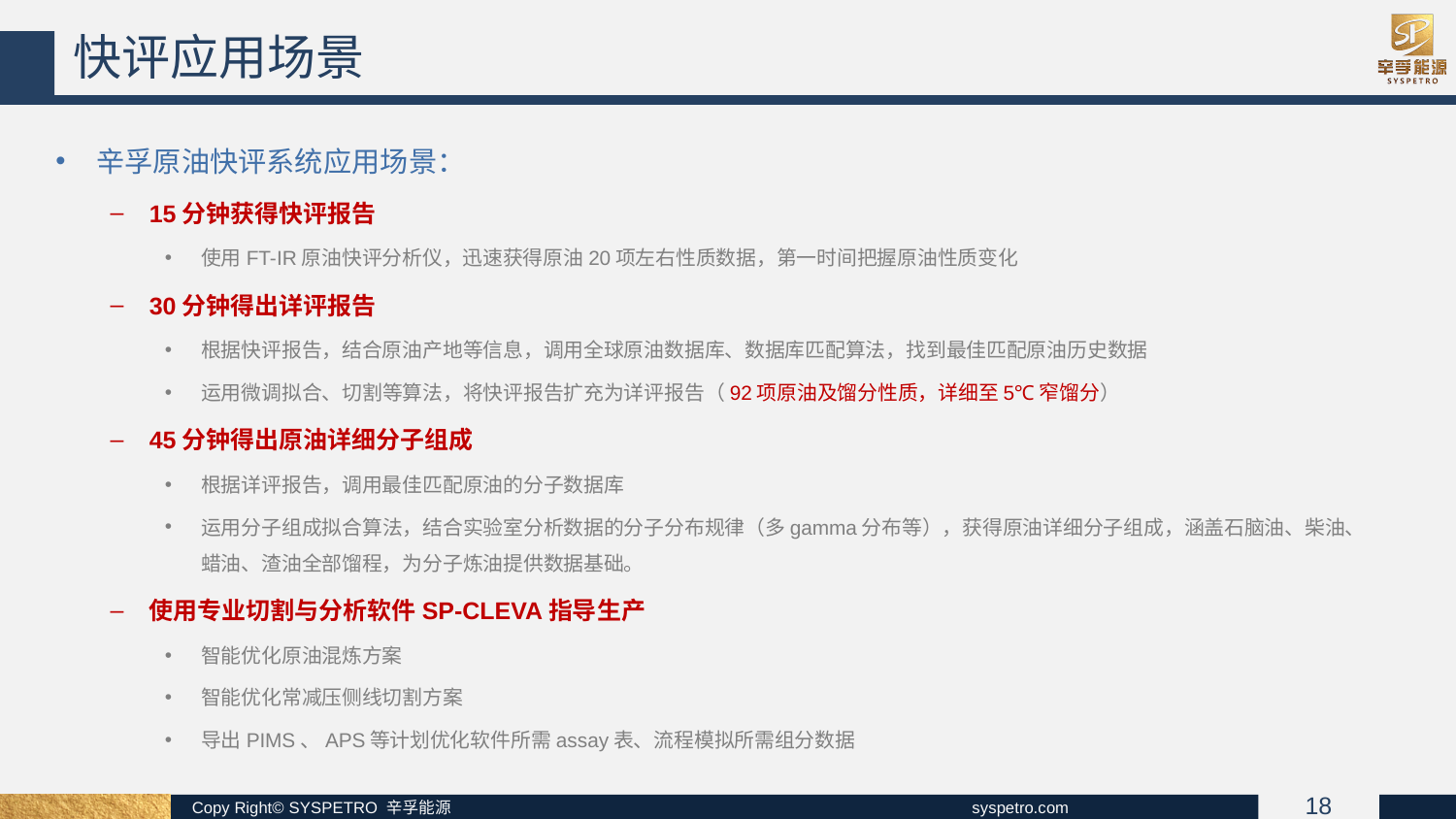

快评应用场景
辛孚原油快评系统应用场景：
15分钟获得快评报告
使用FT-IR原油快评分析仪，迅速获得原油20项左右性质数据，第一时间把握原油性质变化
30分钟得出详评报告
根据快评报告，结合原油产地等信息，调用全球原油数据库、数据库匹配算法，找到最佳匹配原油历史数据
运用微调拟合、切割等算法，将快评报告扩充为详评报告（92项原油及馏分性质，详细至5℃窄馏分）
45分钟得出原油详细分子组成
根据详评报告，调用最佳匹配原油的分子数据库
运用分子组成拟合算法，结合实验室分析数据的分子分布规律（多gamma分布等），获得原油详细分子组成，涵盖石脑油、柴油、蜡油、渣油全部馏程，为分子炼油提供数据基础。
使用专业切割与分析软件SP-CLEVA指导生产
智能优化原油混炼方案
智能优化常减压侧线切割方案
导出PIMS、APS等计划优化软件所需assay表、流程模拟所需组分数据